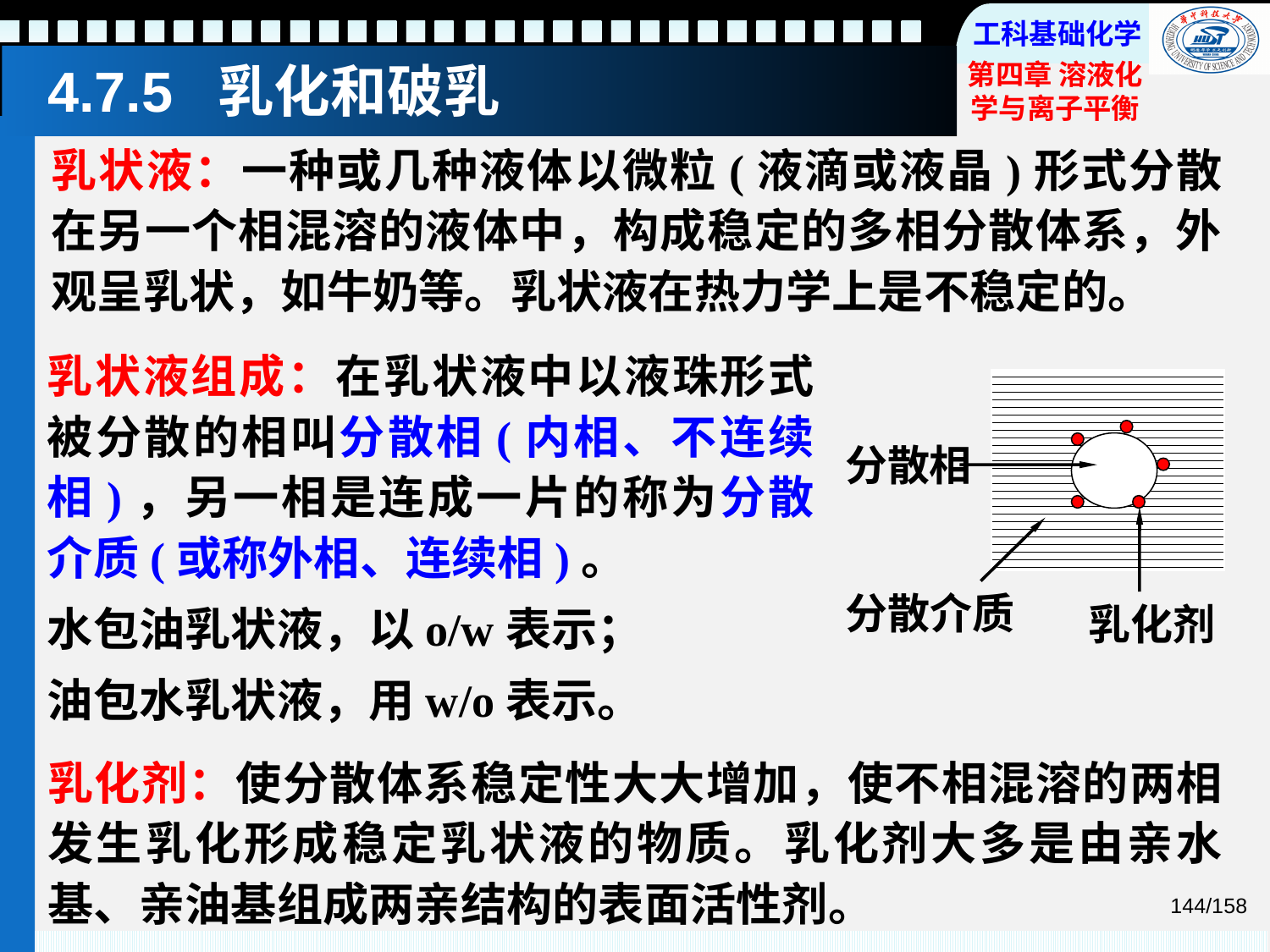

# 4.7.5  乳化和破乳
乳状液：一种或几种液体以微粒(液滴或液晶)形式分散在另一个相混溶的液体中，构成稳定的多相分散体系，外观呈乳状，如牛奶等。乳状液在热力学上是不稳定的。
乳状液组成：在乳状液中以液珠形式被分散的相叫分散相(内相、不连续相)，另一相是连成一片的称为分散介质(或称外相、连续相)。
水包油乳状液，以o/w表示；
油包水乳状液，用w/o表示。

分散相

分散介质
乳化剂
乳化剂：使分散体系稳定性大大增加，使不相混溶的两相发生乳化形成稳定乳状液的物质。乳化剂大多是由亲水基、亲油基组成两亲结构的表面活性剂。